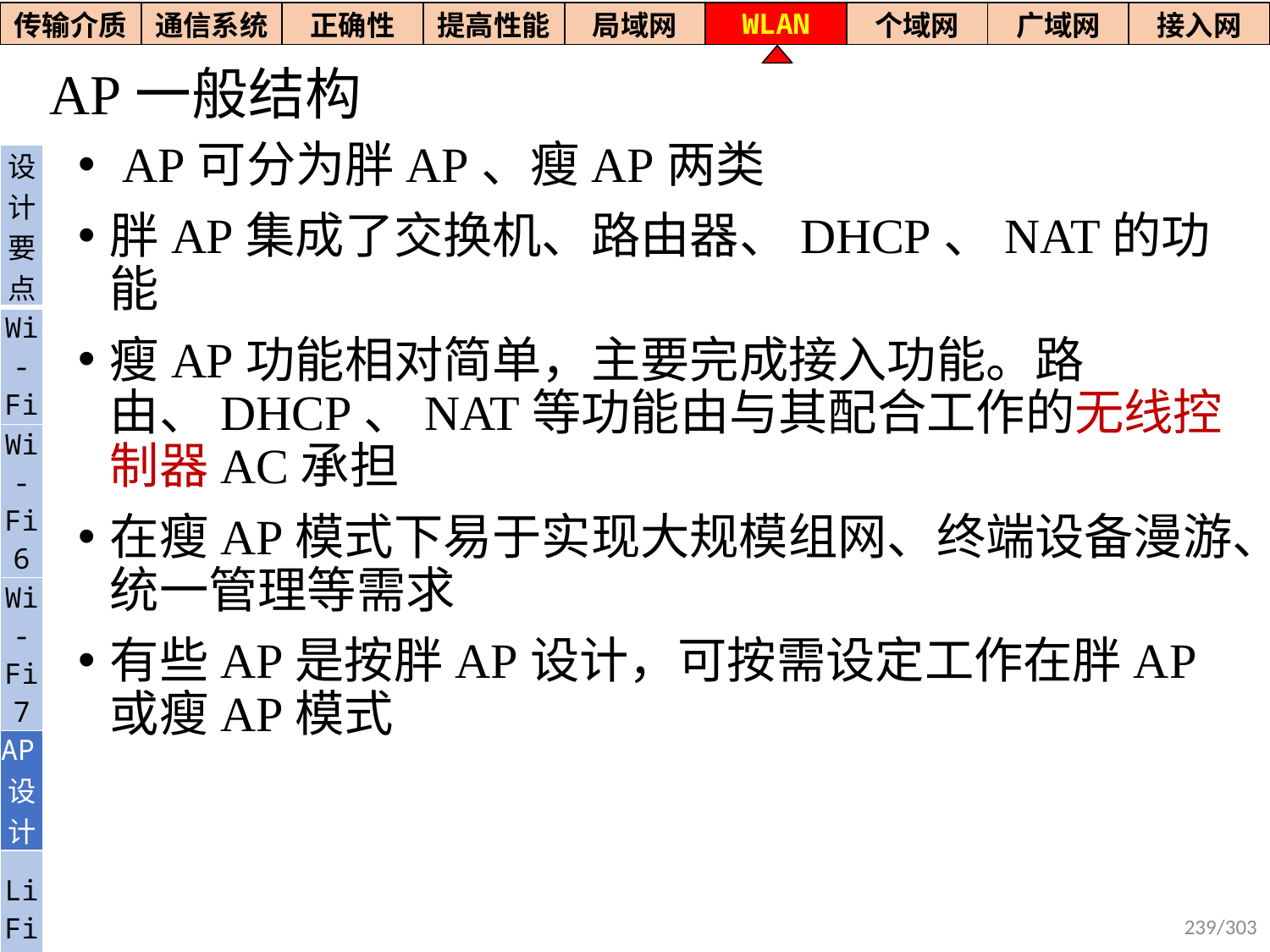

| 传输介质 | 通信系统 | 正确性 | 提高性能 | 局域网 | WLAN | 个域网 | 广域网 | 接入网 |
| --- | --- | --- | --- | --- | --- | --- | --- | --- |

# AP一般结构
 AP可分为胖AP、瘦AP两类
胖AP集成了交换机、路由器、DHCP、NAT的功能
瘦AP功能相对简单，主要完成接入功能。路由、DHCP、NAT等功能由与其配合工作的无线控制器AC承担
在瘦AP模式下易于实现大规模组网、终端设备漫游、统一管理等需求
有些AP是按胖AP设计，可按需设定工作在胖AP或瘦AP模式
| 设计要点 |
| --- |
| Wi- Fi |
| Wi-Fi6 |
| Wi-Fi7 |
| AP设计 |
| Li Fi |
239/303